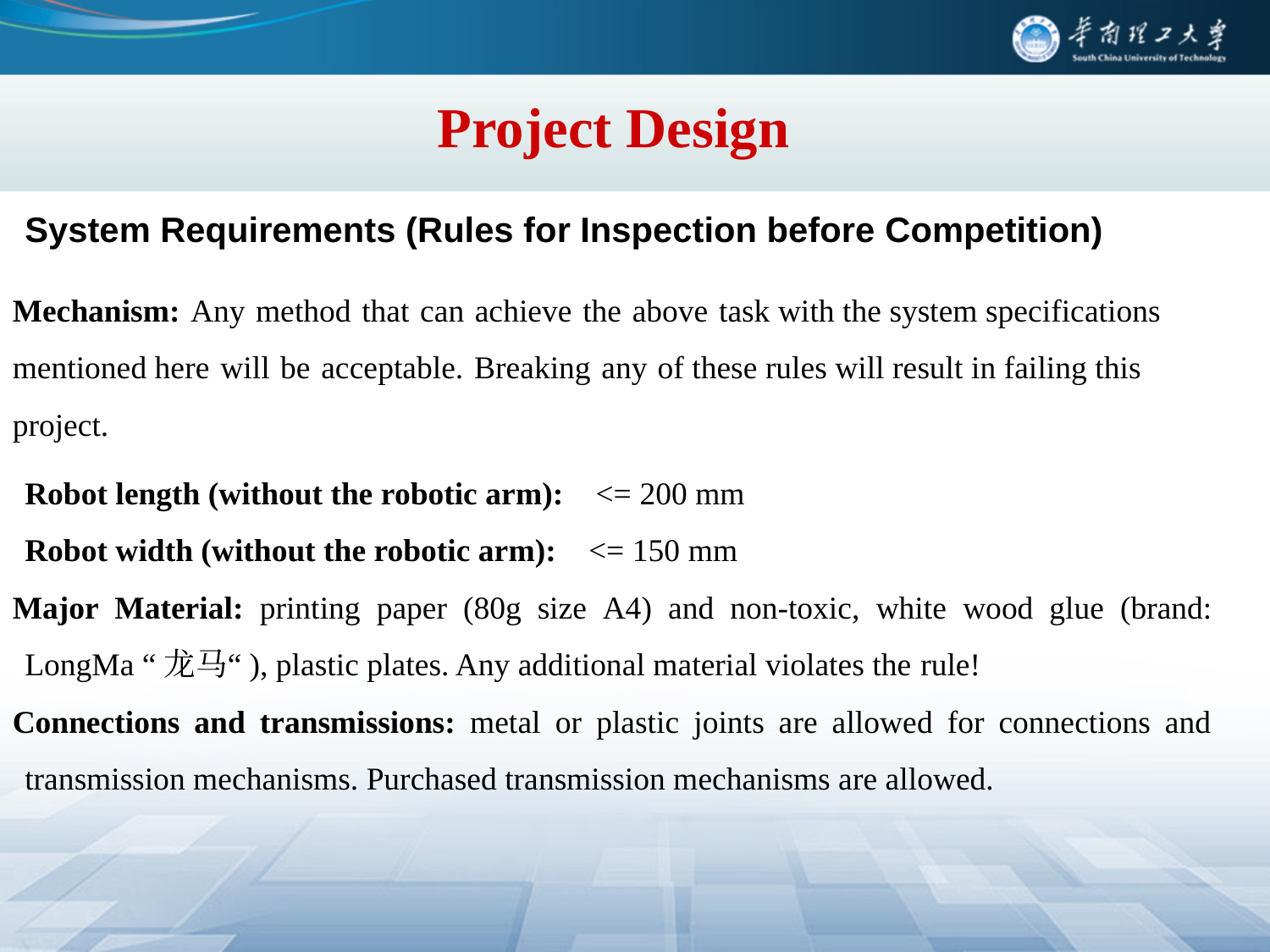

# Project Design
System Requirements (Rules for Inspection before Competition)
Mechanism: Any method that can achieve the above task with the system specifications mentioned here will be acceptable. Breaking any of these rules will result in failing this project.
Robot length (without the robotic arm):    <= 200 mm
Robot width (without the robotic arm):    <= 150 mm
Major Material: printing paper (80g size A4) and non-toxic, white wood glue (brand: LongMa “龙马“), plastic plates. Any additional material violates the rule!
Connections and transmissions: metal or plastic joints are allowed for connections and transmission mechanisms. Purchased transmission mechanisms are allowed.

9